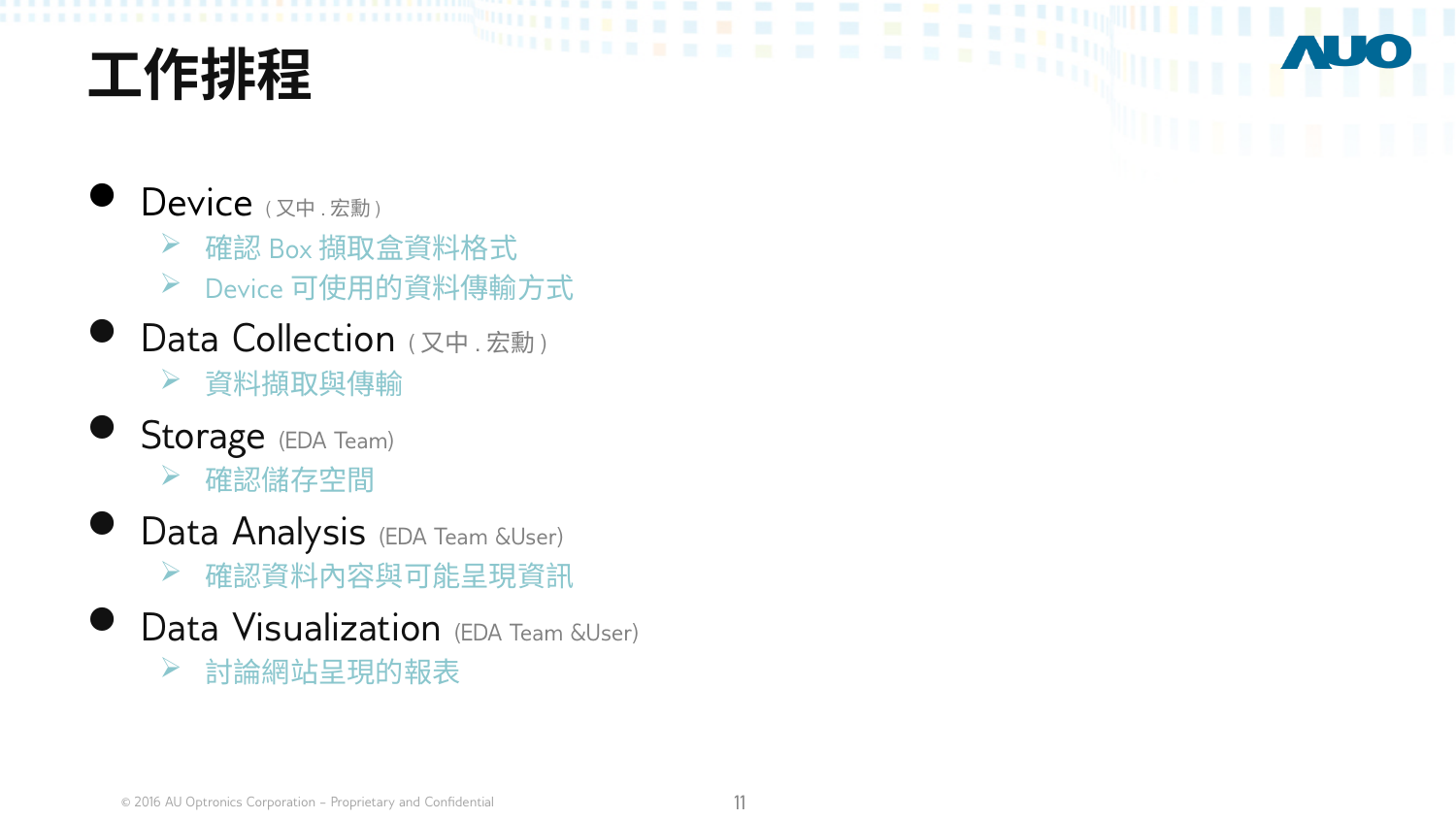

# 工作排程
Device (又中.宏勳)
確認Box擷取盒資料格式
Device可使用的資料傳輸方式
Data Collection (又中.宏勳)
資料擷取與傳輸
Storage (EDA Team)
確認儲存空間
Data Analysis (EDA Team &User)
確認資料內容與可能呈現資訊
Data Visualization (EDA Team &User)
討論網站呈現的報表